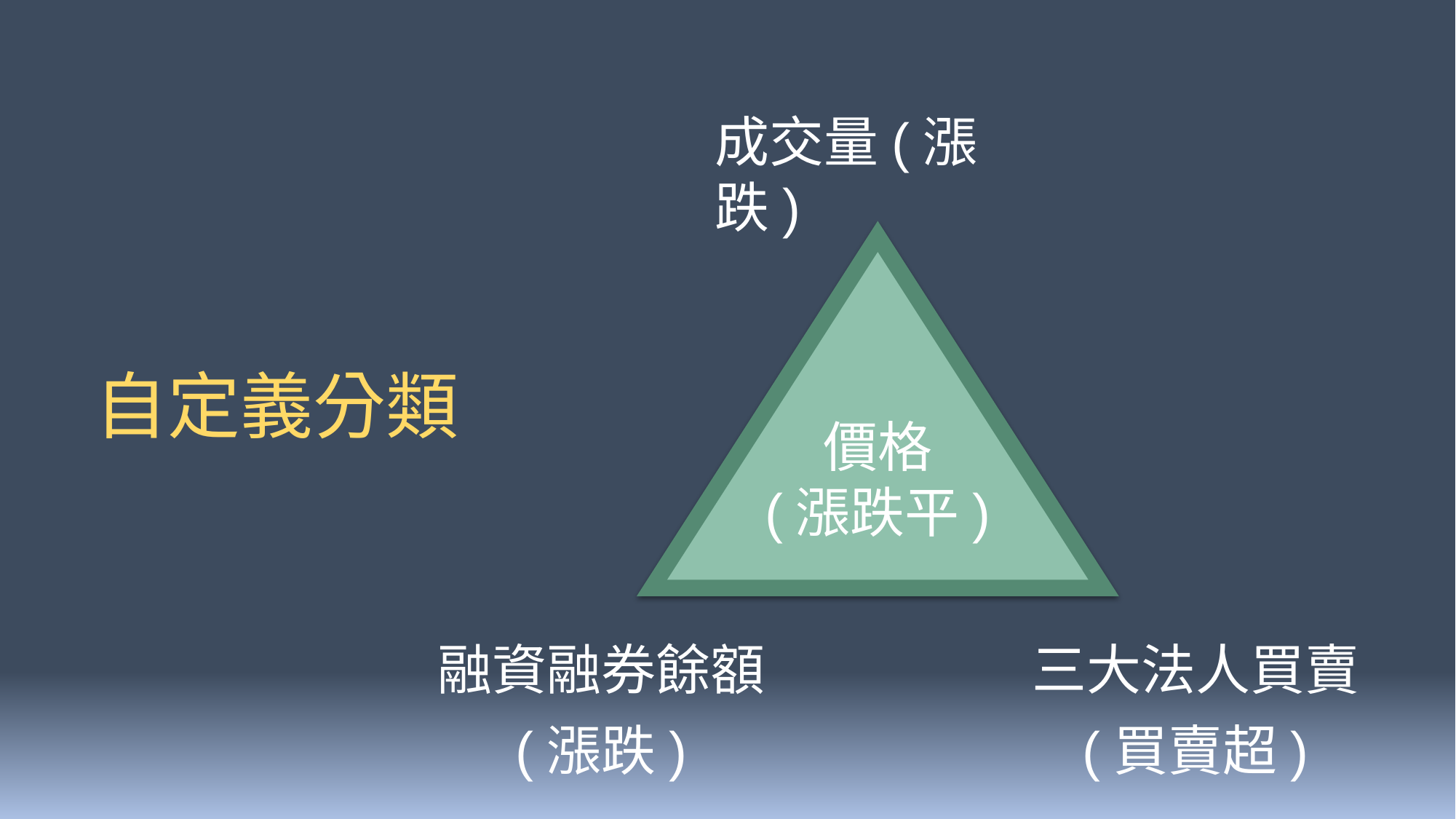

成交量(漲跌)

價格
(漲跌平)
自定義分類
融資融券餘額
(漲跌)
三大法人買賣
(買賣超)